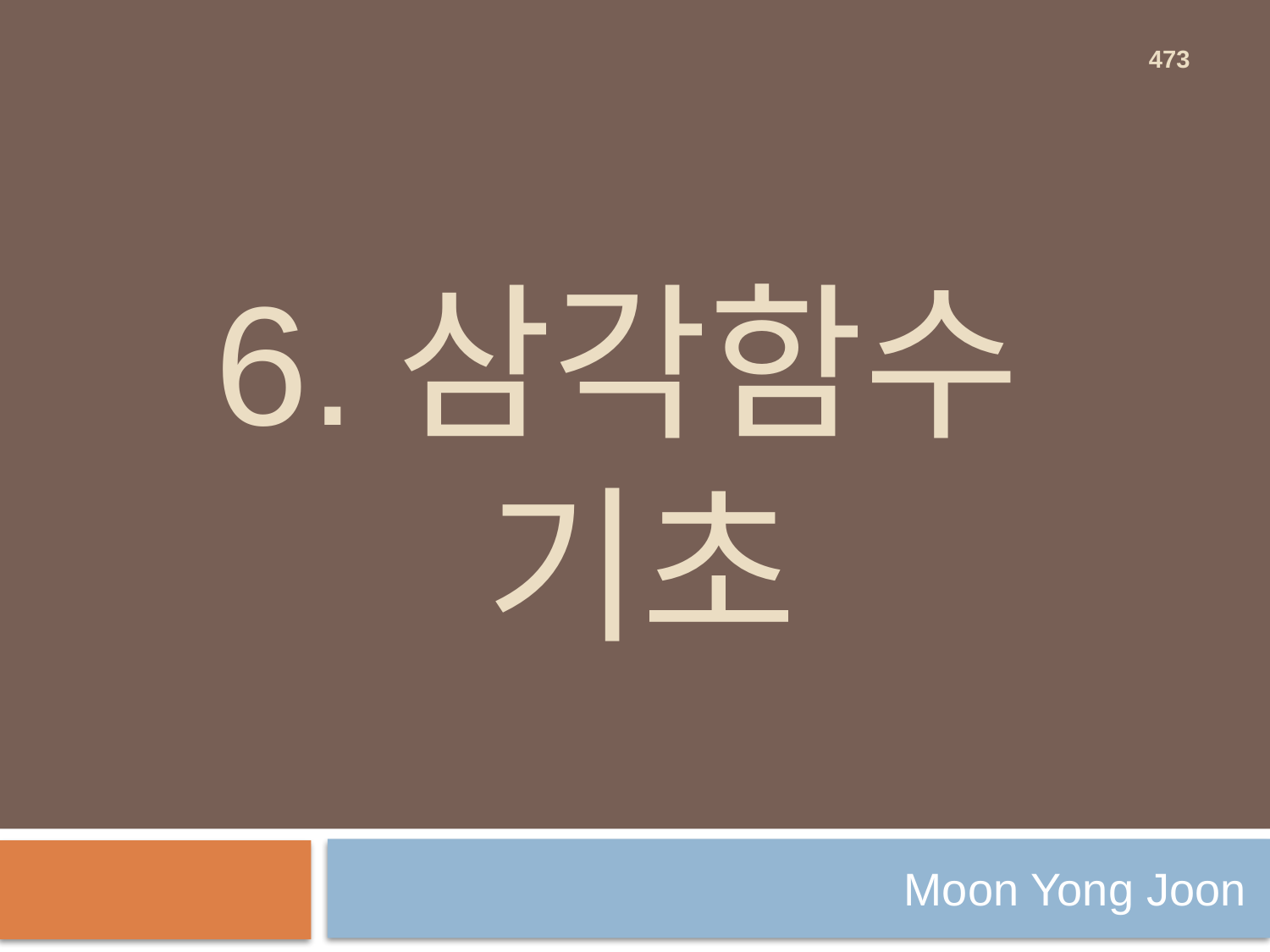

473
# 6.삼각함수 기초
Moon Yong Joon